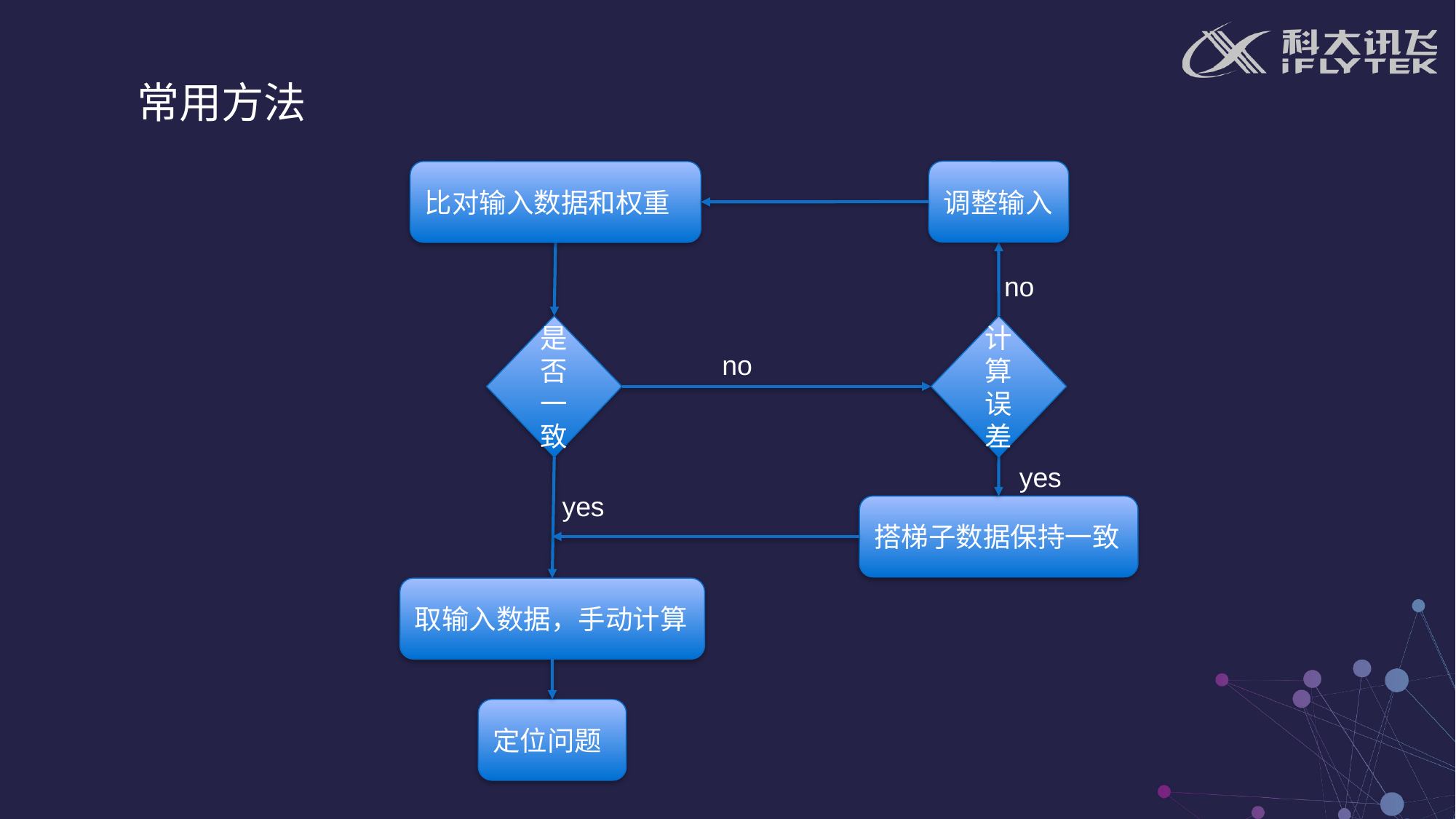

常用方法
调整输入
比对输入数据和权重
no
是否一致
计算误差
no
yes
yes
搭梯子数据保持一致
取输入数据，手动计算
定位问题